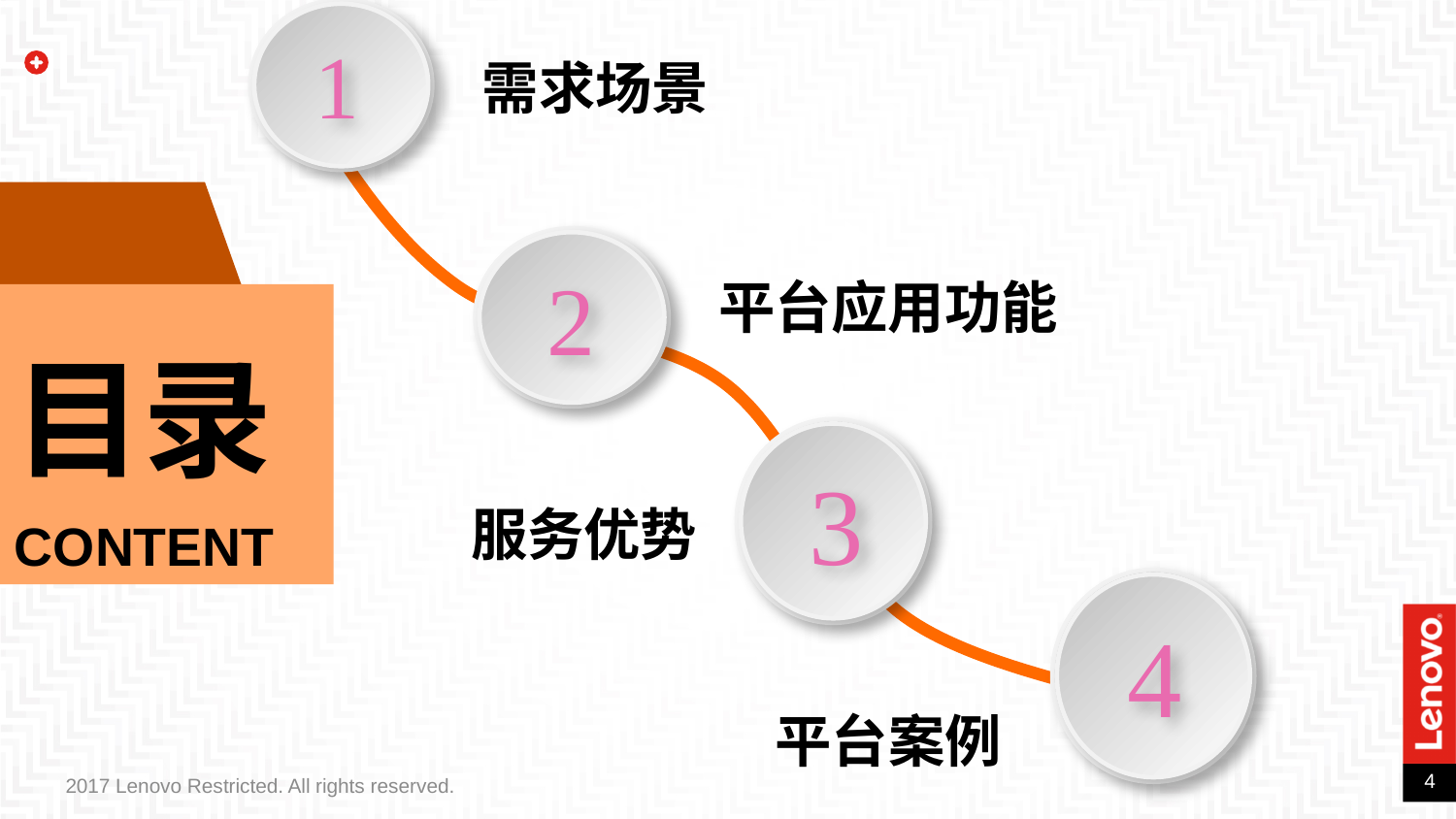

1
需求场景

目录
CONTENT

2
平台应用功能

3
服务优势

4
平台案例